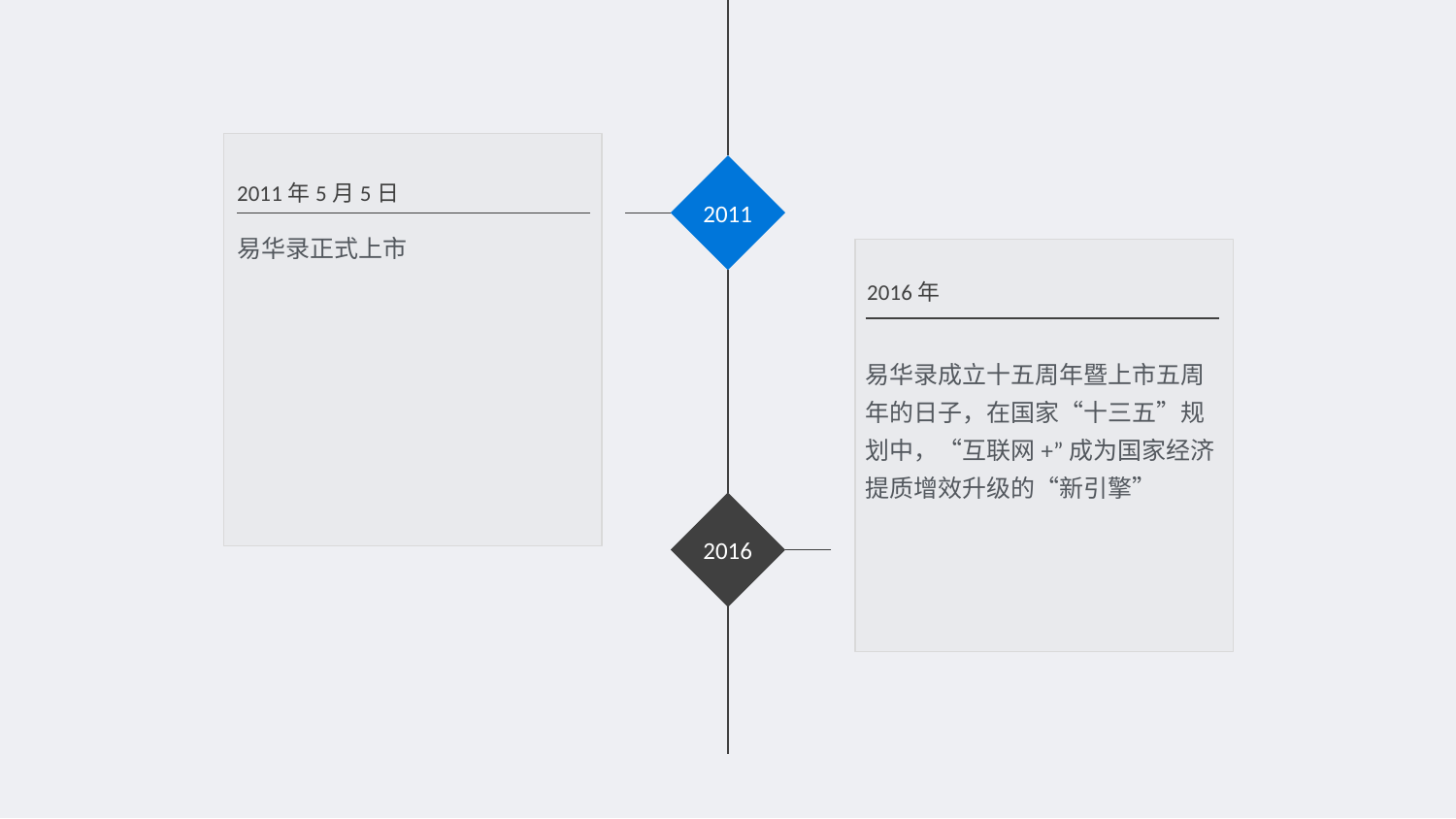

2011
2011年5月5日
易华录正式上市

2016年
易华录成立十五周年暨上市五周年的日子，在国家“十三五”规划中，“互联网+”成为国家经济提质增效升级的“新引擎”
2016